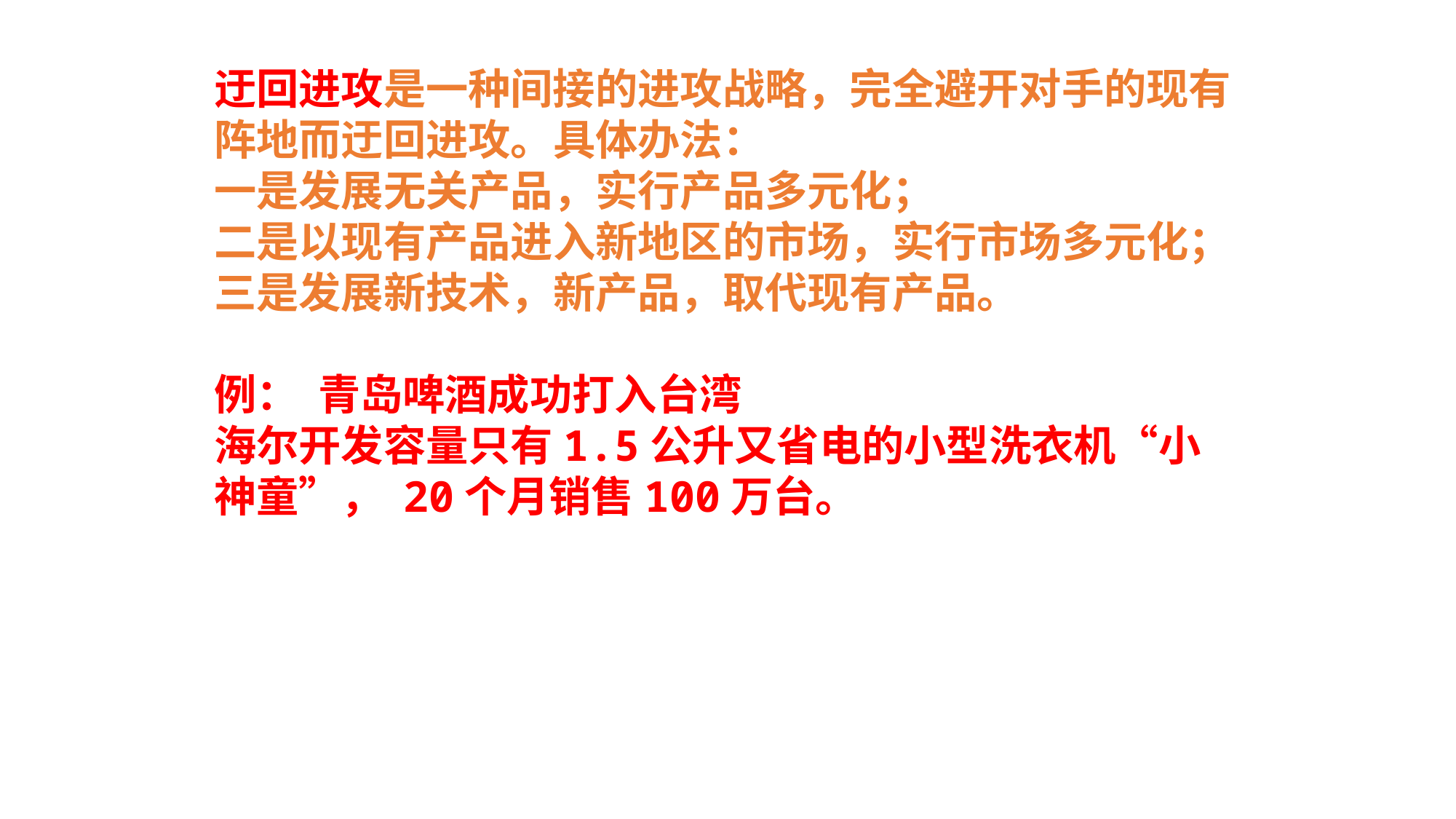

迂回进攻是一种间接的进攻战略，完全避开对手的现有阵地而迂回进攻。具体办法：
一是发展无关产品，实行产品多元化；
二是以现有产品进入新地区的市场，实行市场多元化；
三是发展新技术，新产品，取代现有产品。

例：  青岛啤酒成功打入台湾
海尔开发容量只有1.5公升又省电的小型洗衣机“小神童”， 20个月销售100万台。